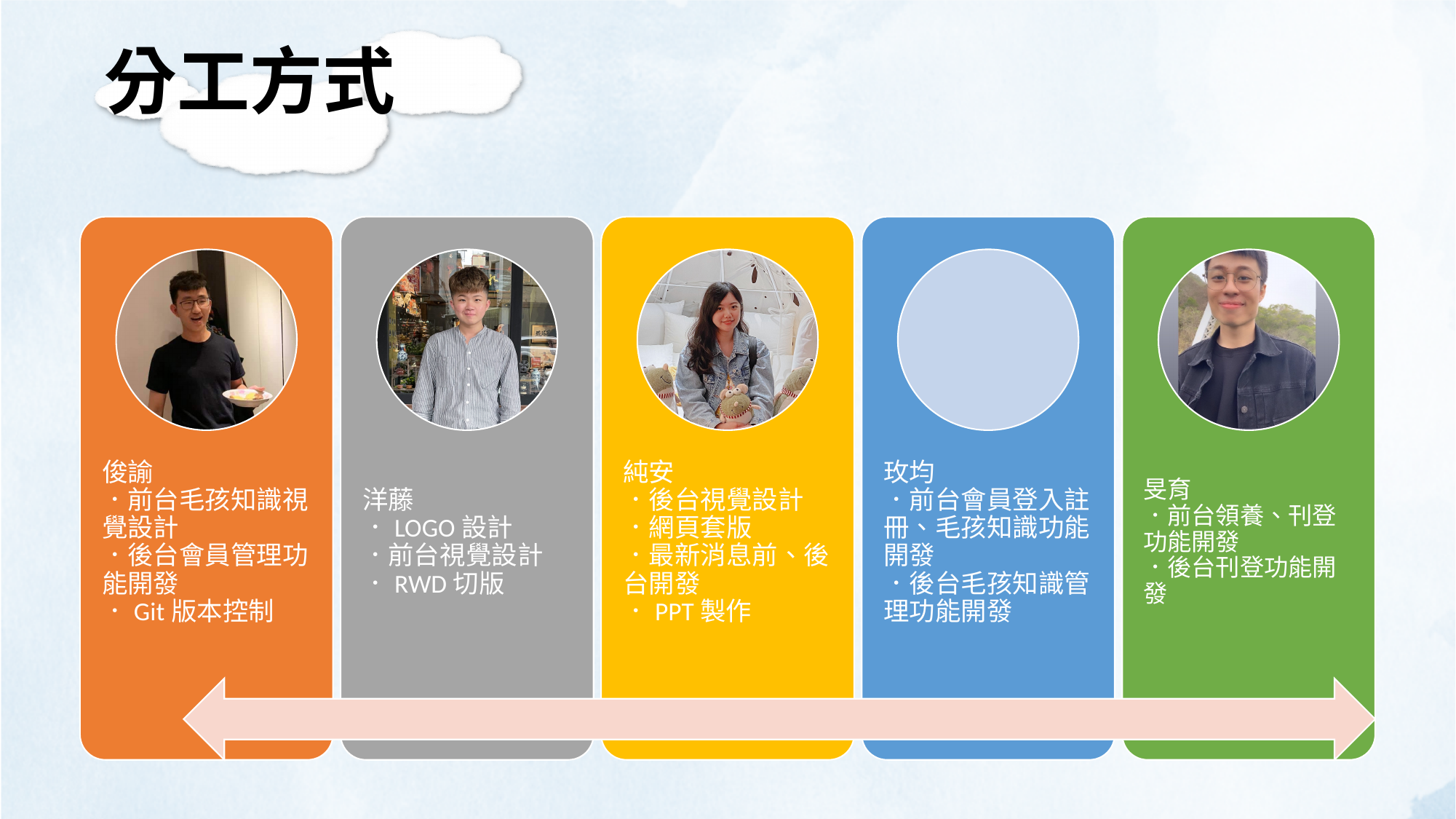

分工方式
俊諭
．前台毛孩知識視覺設計
．後台會員管理功能開發
．Git版本控制
洋藤
．LOGO設計
．前台視覺設計
．RWD切版
純安
．後台視覺設計
．網頁套版
．最新消息前、後台開發
．PPT製作
玫均
．前台會員登入註冊、毛孩知識功能開發
．後台毛孩知識管理功能開發
旻育
．前台領養、刊登功能開發
．後台刊登功能開發